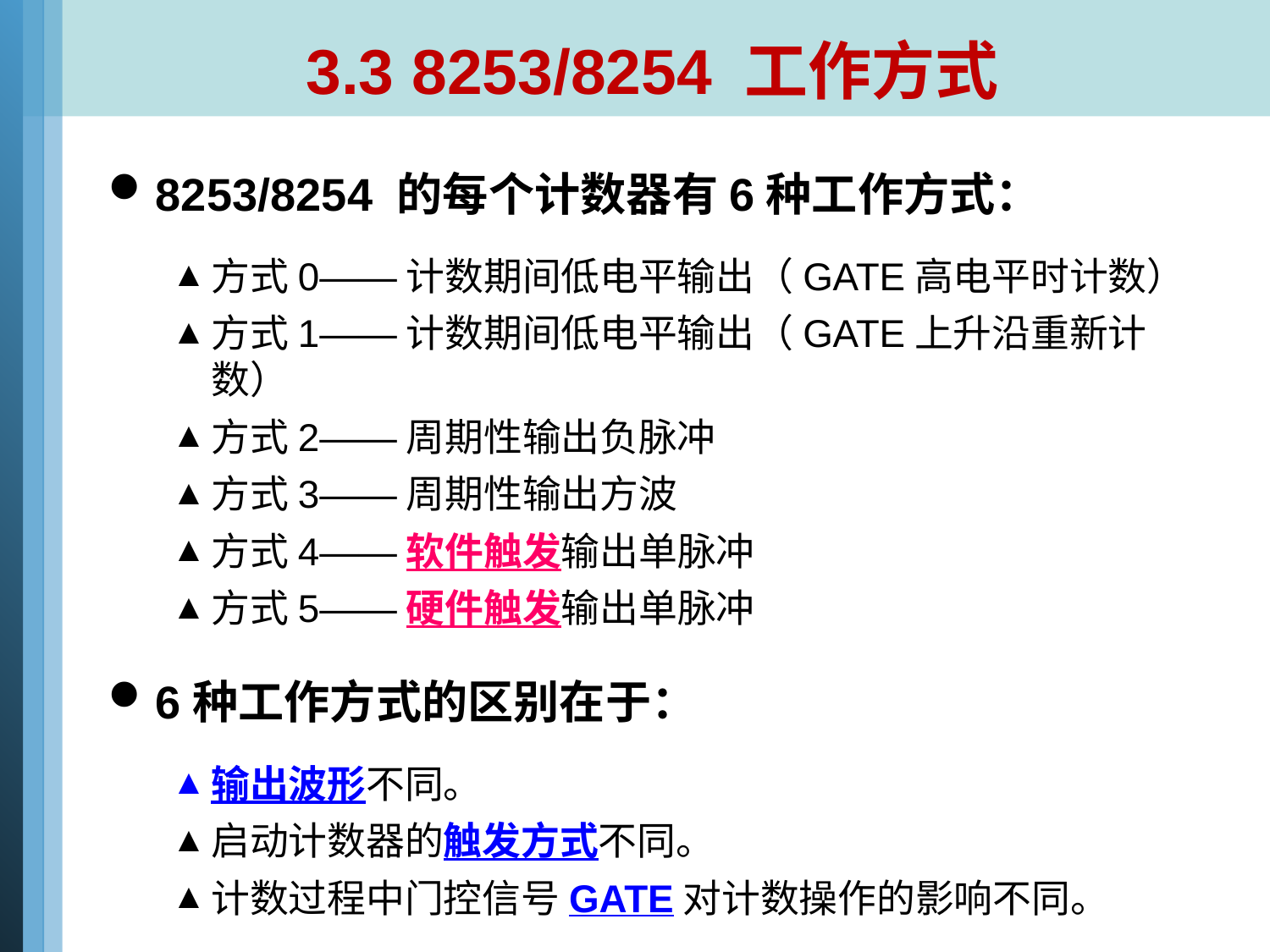

# 3.3 8253/8254 工作方式
8253/8254 的每个计数器有6种工作方式：
方式0——计数期间低电平输出（GATE高电平时计数）
方式1——计数期间低电平输出（GATE上升沿重新计数）
方式2——周期性输出负脉冲
方式3——周期性输出方波
方式4——软件触发输出单脉冲
方式5——硬件触发输出单脉冲
6种工作方式的区别在于：
输出波形不同。
启动计数器的触发方式不同。
计数过程中门控信号GATE对计数操作的影响不同。
14